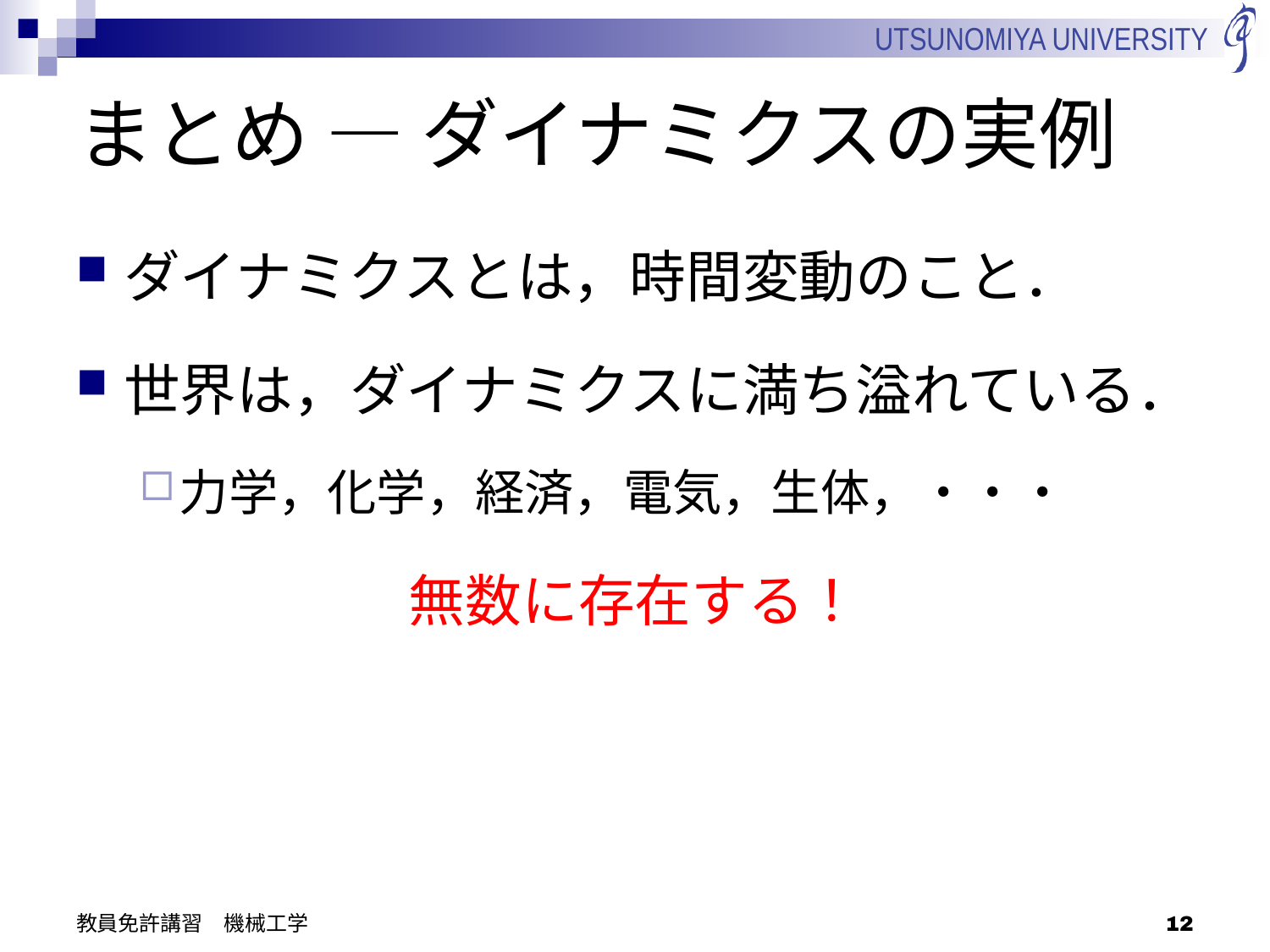

# まとめ ― ダイナミクスの実例
ダイナミクスとは，時間変動のこと．
世界は，ダイナミクスに満ち溢れている．
力学，化学，経済，電気，生体，・・・
無数に存在する！
教員免許講習　機械工学
12